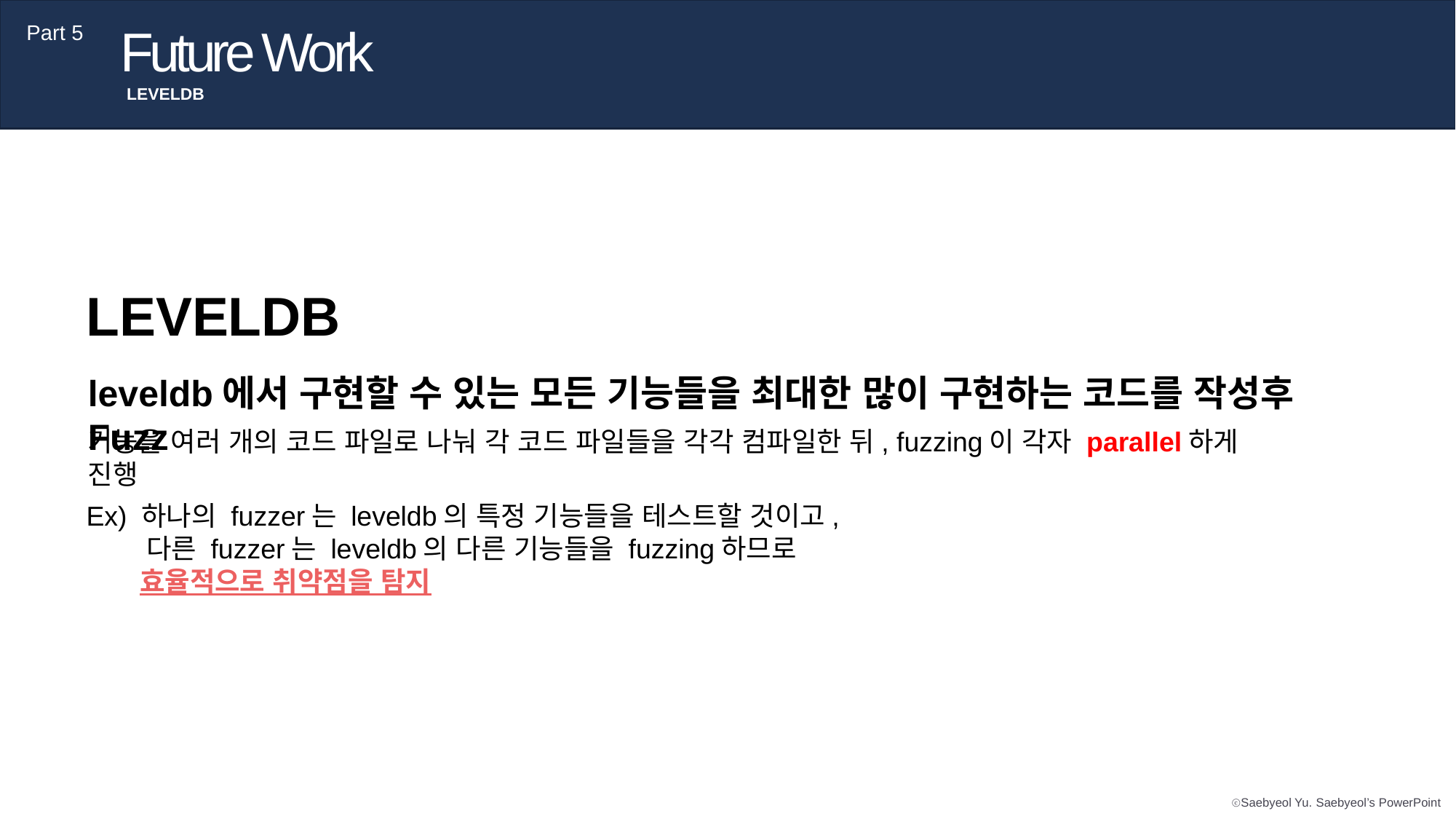

Future Work
Part 5
LEVELDB
LEVELDB
leveldb에서 구현할 수 있는 모든 기능들을 최대한 많이 구현하는 코드를 작성후 Fuzz
기능을 여러 개의 코드 파일로 나눠 각 코드 파일들을 각각 컴파일한 뒤, fuzzing이 각자 parallel하게 진행
Ex) 하나의 fuzzer는 leveldb의 특정 기능들을 테스트할 것이고,
       다른 fuzzer는 leveldb의 다른 기능들을 fuzzing하므로
       효율적으로 취약점을 탐지